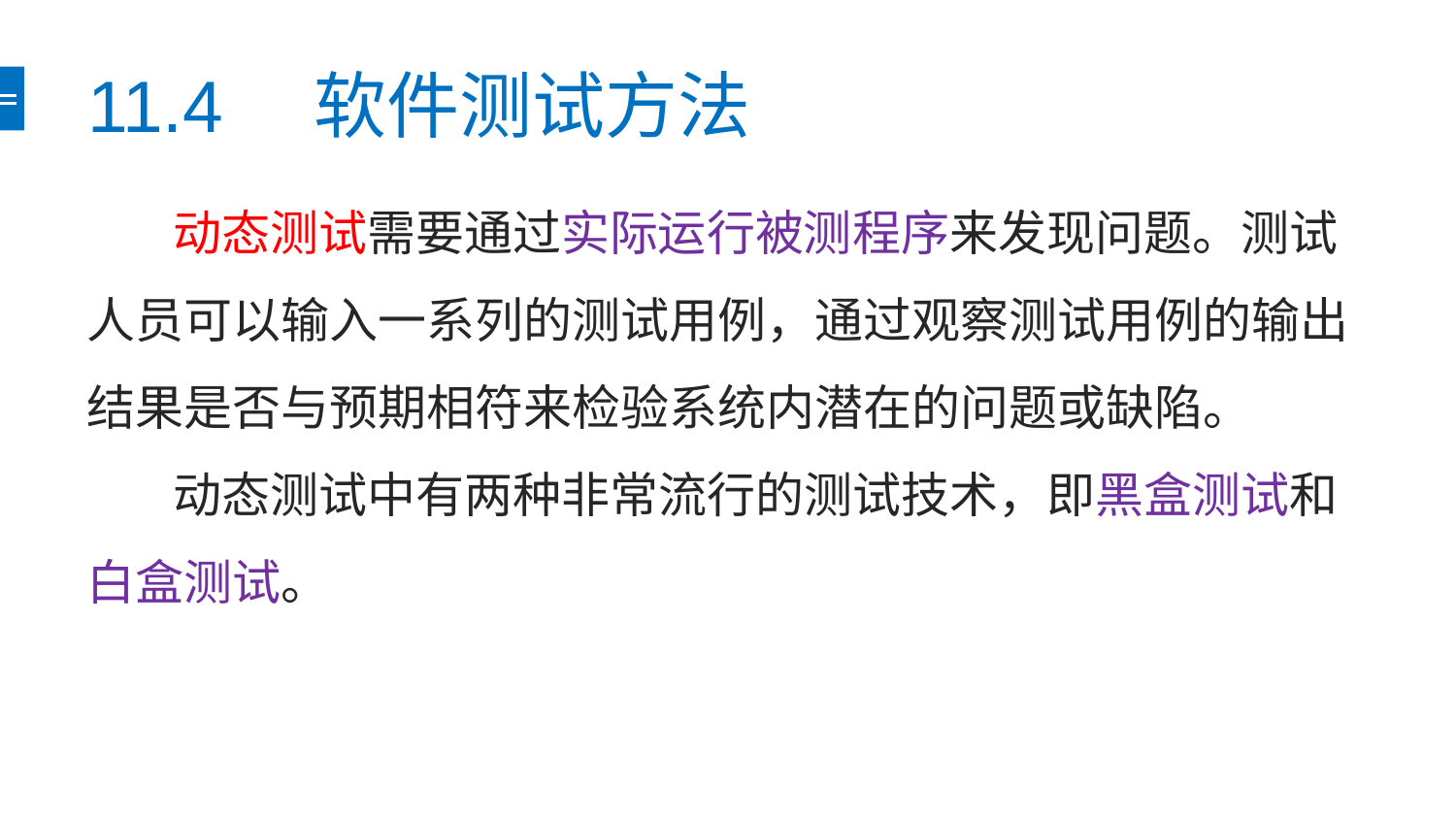

# 11.4　软件测试方法
动态测试需要通过实际运行被测程序来发现问题。测试人员可以输入一系列的测试用例，通过观察测试用例的输出结果是否与预期相符来检验系统内潜在的问题或缺陷。
动态测试中有两种非常流行的测试技术，即黑盒测试和白盒测试。